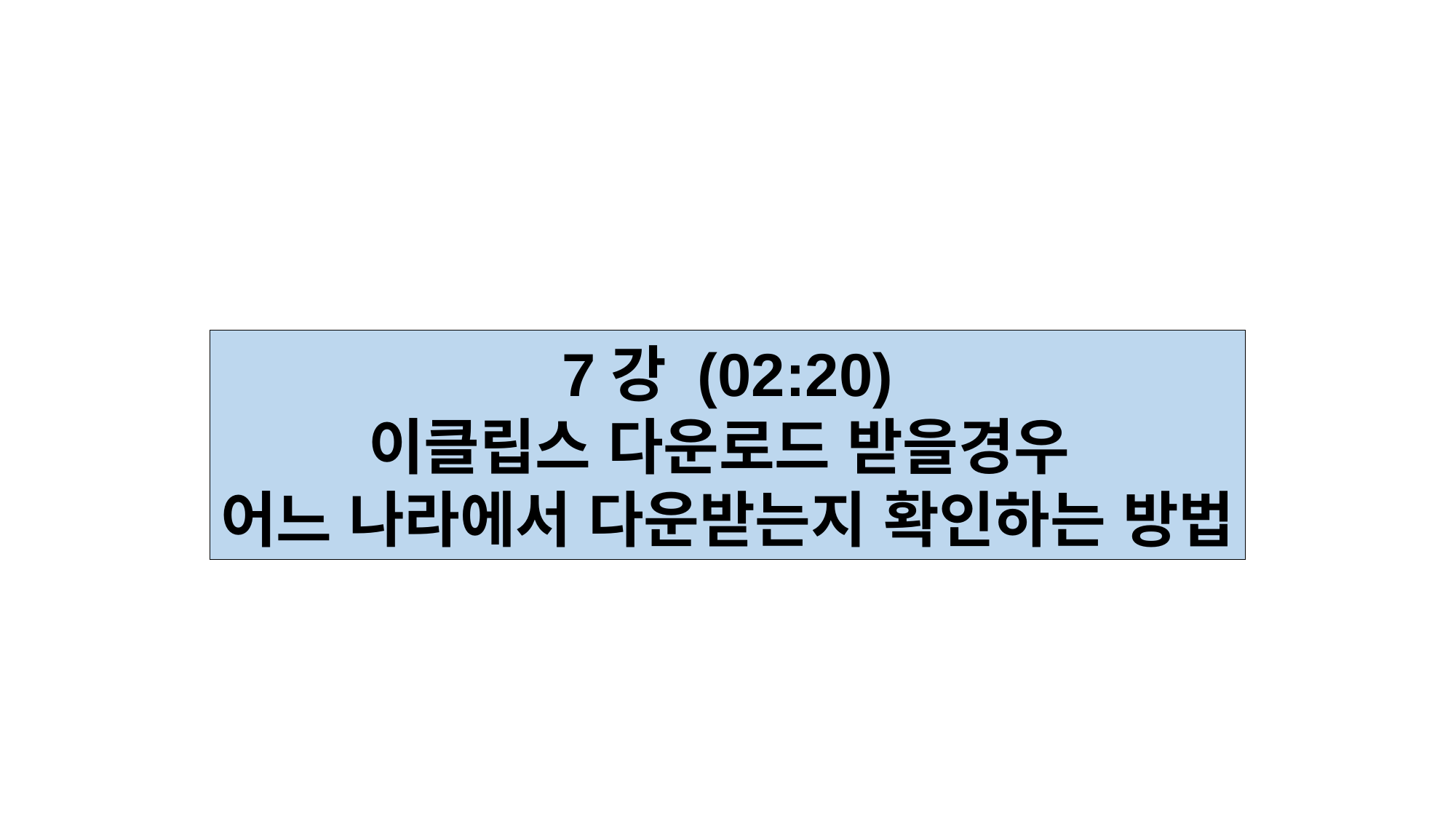

7강 (02:20)
이클립스 다운로드 받을경우
어느 나라에서 다운받는지 확인하는 방법